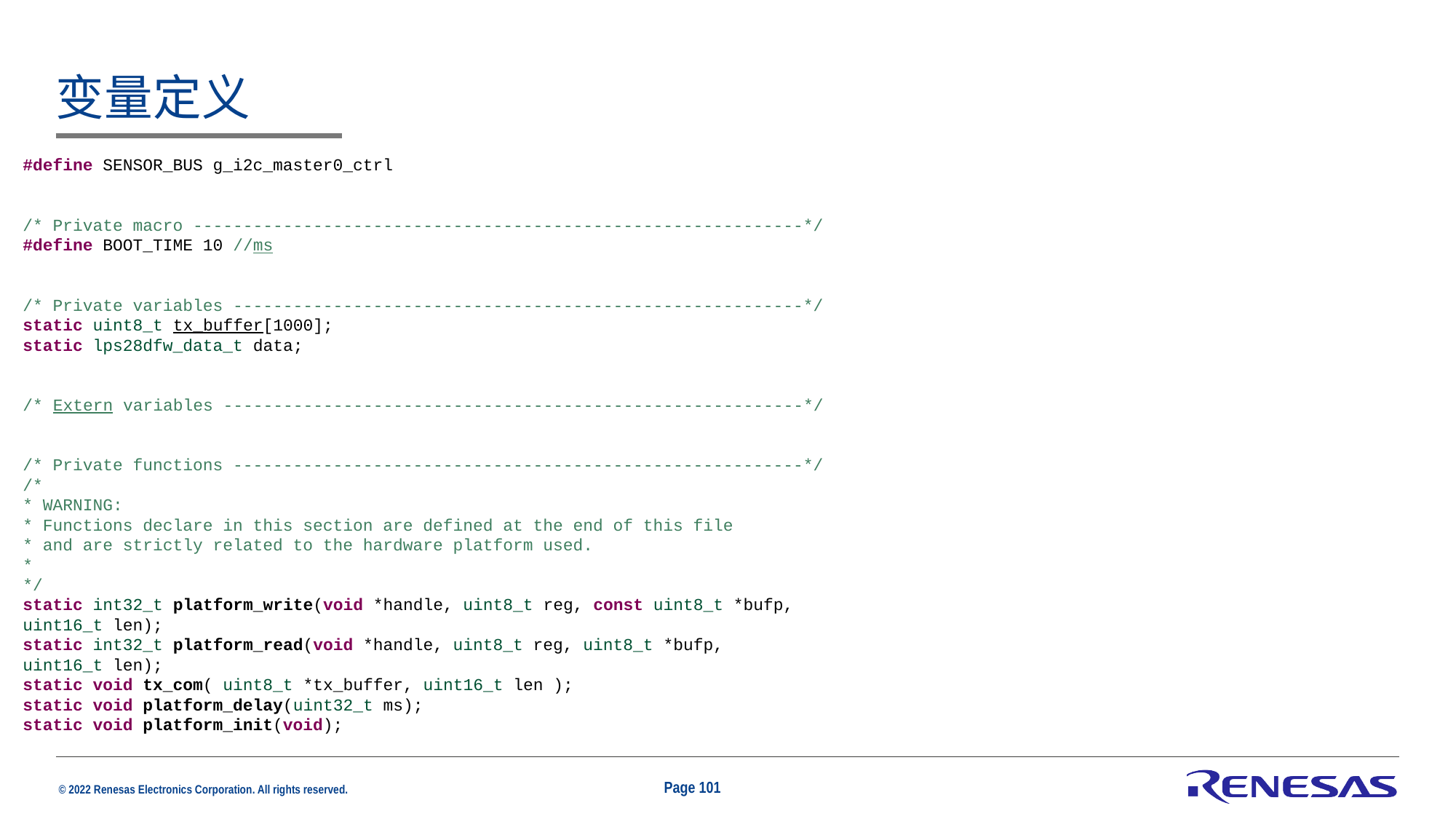

# 变量定义
#define SENSOR_BUS g_i2c_master0_ctrl

/* Private macro -------------------------------------------------------------*/
#define BOOT_TIME 10 //ms

/* Private variables ---------------------------------------------------------*/
static uint8_t tx_buffer[1000];
static lps28dfw_data_t data;

/* Extern variables ----------------------------------------------------------*/

/* Private functions ---------------------------------------------------------*/
/*
* WARNING:
* Functions declare in this section are defined at the end of this file
* and are strictly related to the hardware platform used.
*
*/
static int32_t platform_write(void *handle, uint8_t reg, const uint8_t *bufp,
uint16_t len);
static int32_t platform_read(void *handle, uint8_t reg, uint8_t *bufp,
uint16_t len);
static void tx_com( uint8_t *tx_buffer, uint16_t len );
static void platform_delay(uint32_t ms);
static void platform_init(void);